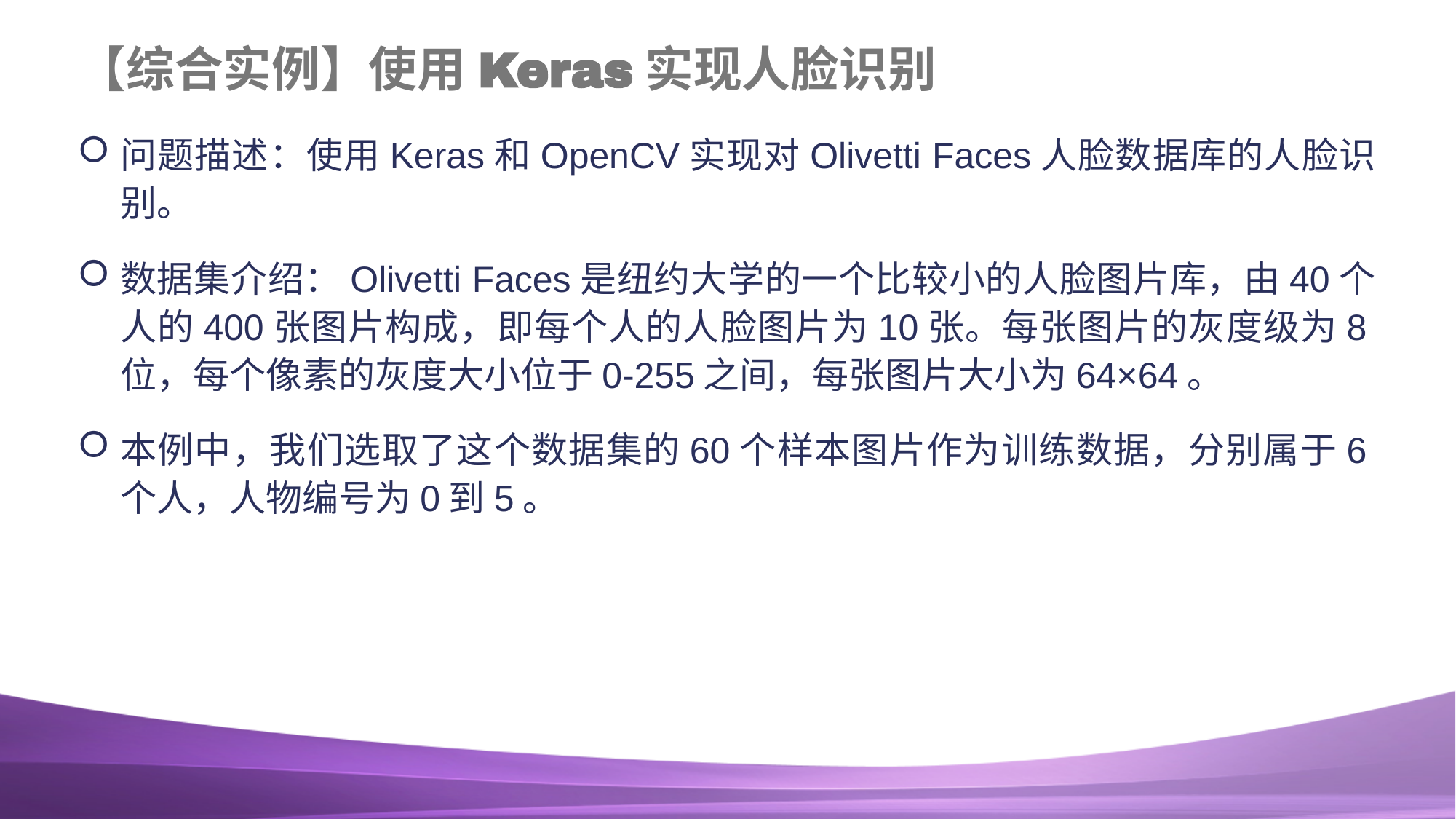

# 【综合实例】使用Keras实现人脸识别
问题描述：使用Keras和OpenCV实现对Olivetti Faces人脸数据库的人脸识别。
数据集介绍：Olivetti Faces是纽约大学的一个比较小的人脸图片库，由40个人的400张图片构成，即每个人的人脸图片为10张。每张图片的灰度级为8位，每个像素的灰度大小位于0-255之间，每张图片大小为64×64。
本例中，我们选取了这个数据集的60个样本图片作为训练数据，分别属于6个人，人物编号为0到5。